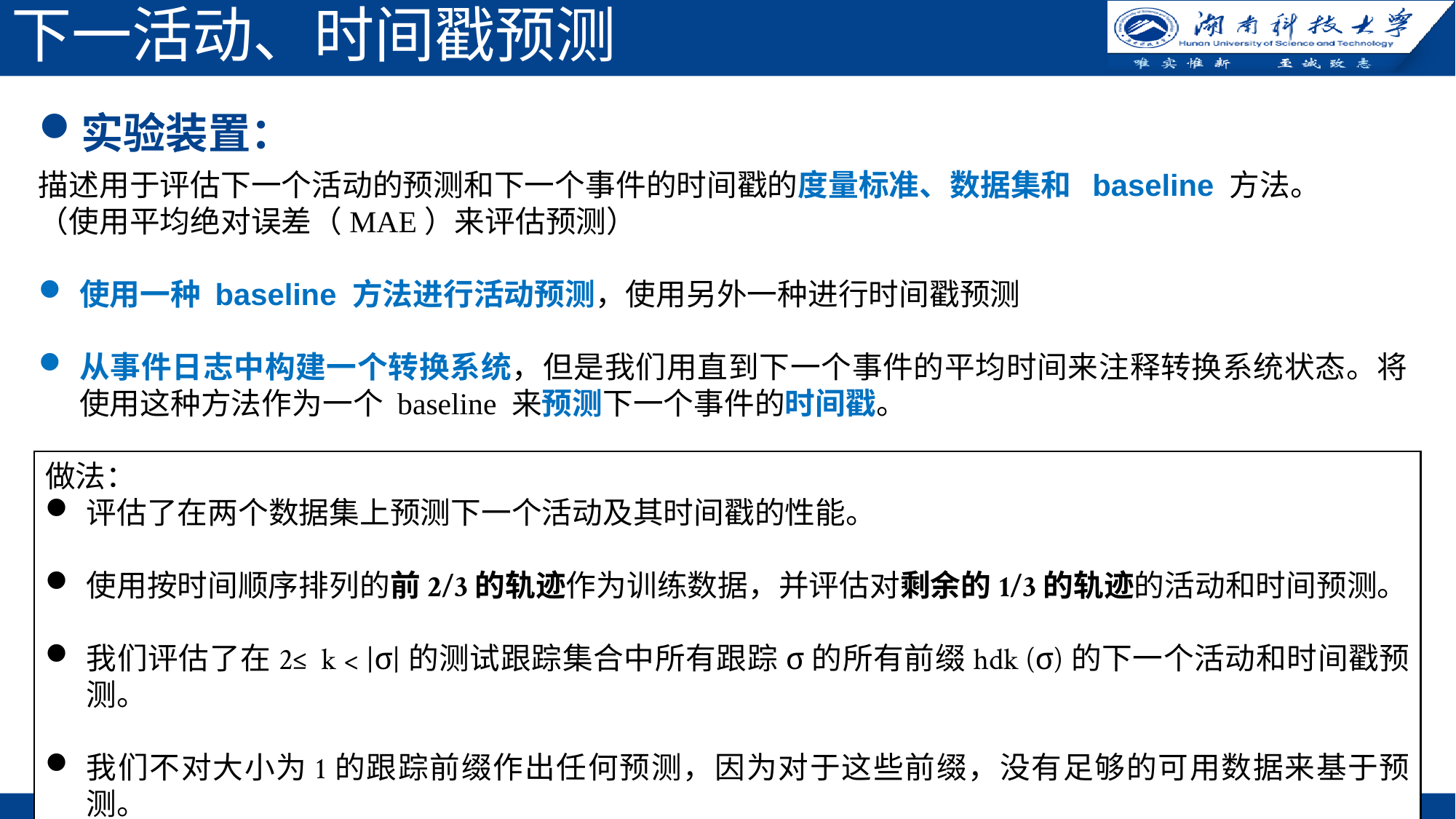

# 下一活动、时间戳预测
实验装置：

描述用于评估下一个活动的预测和下一个事件的时间戳的度量标准、数据集和  baseline 方法。
（使用平均绝对误差（MAE）来评估预测）

使用一种 baseline 方法进行活动预测，使用另外一种进行时间戳预测

从事件日志中构建一个转换系统，但是我们用直到下一个事件的平均时间来注释转换系统状态。将使用这种方法作为一个 baseline 来预测下一个事件的时间戳。

做法：
评估了在两个数据集上预测下一个活动及其时间戳的性能。

使用按时间顺序排列的前2/3的轨迹作为训练数据，并评估对剩余的1/3的轨迹的活动和时间预测。

我们评估了在2≤  k < |σ|的测试跟踪集合中所有跟踪σ的所有前缀hdk (σ)的下一个活动和时间戳预测。

我们不对大小为1的跟踪前缀作出任何预测，因为对于这些前缀，没有足够的可用数据来基于预测。